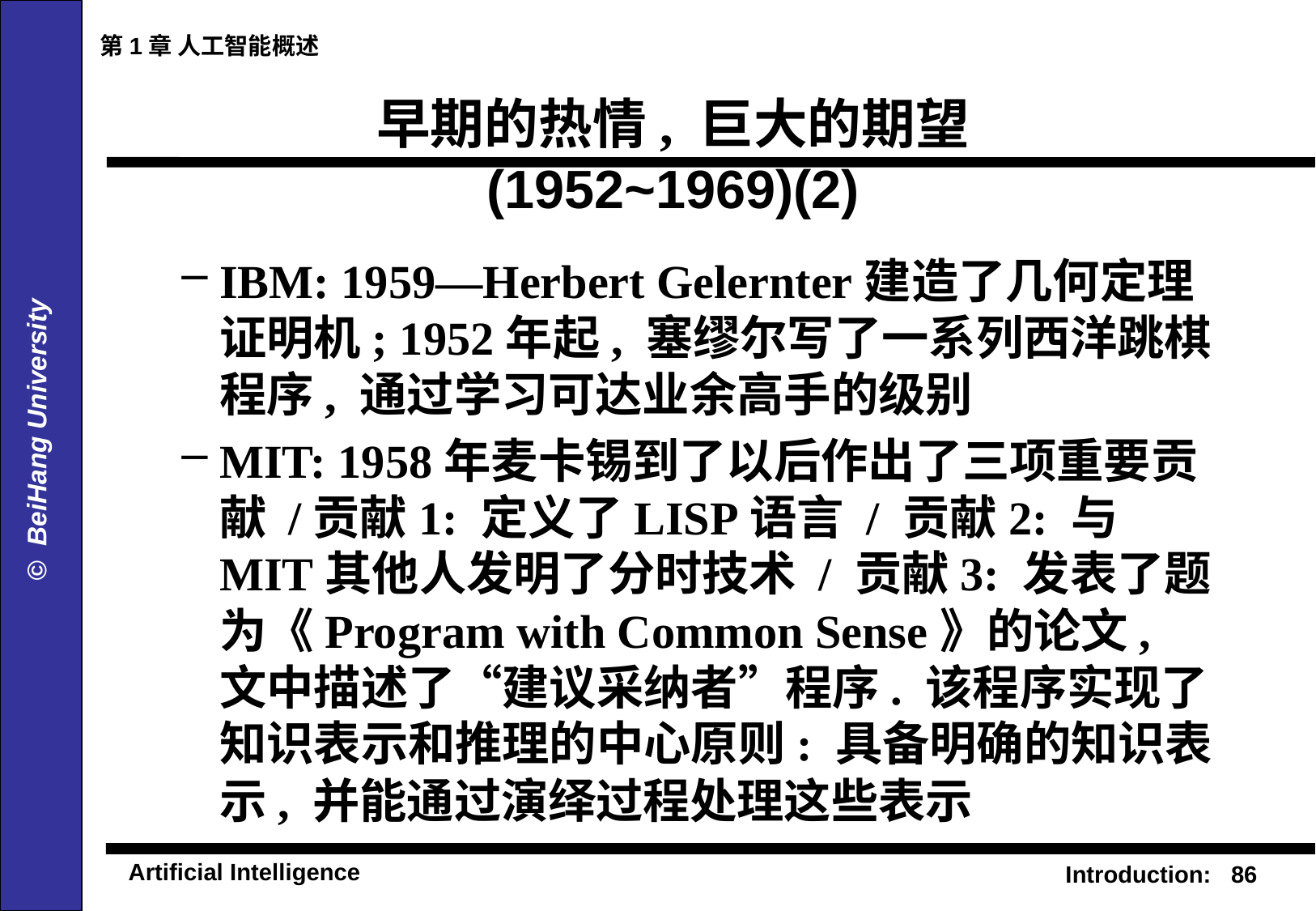

第1章 人工智能概述
# 早期的热情, 巨大的期望 (1952~1969)(2)
IBM: 1959—Herbert Gelernter建造了几何定理证明机; 1952年起, 塞缪尔写了一系列西洋跳棋程序, 通过学习可达业余高手的级别
MIT: 1958年麦卡锡到了以后作出了三项重要贡献 /贡献1: 定义了LISP语言 / 贡献2: 与MIT其他人发明了分时技术 / 贡献3: 发表了题为《Program with Common Sense》的论文, 文中描述了“建议采纳者”程序. 该程序实现了知识表示和推理的中心原则: 具备明确的知识表示, 并能通过演绎过程处理这些表示